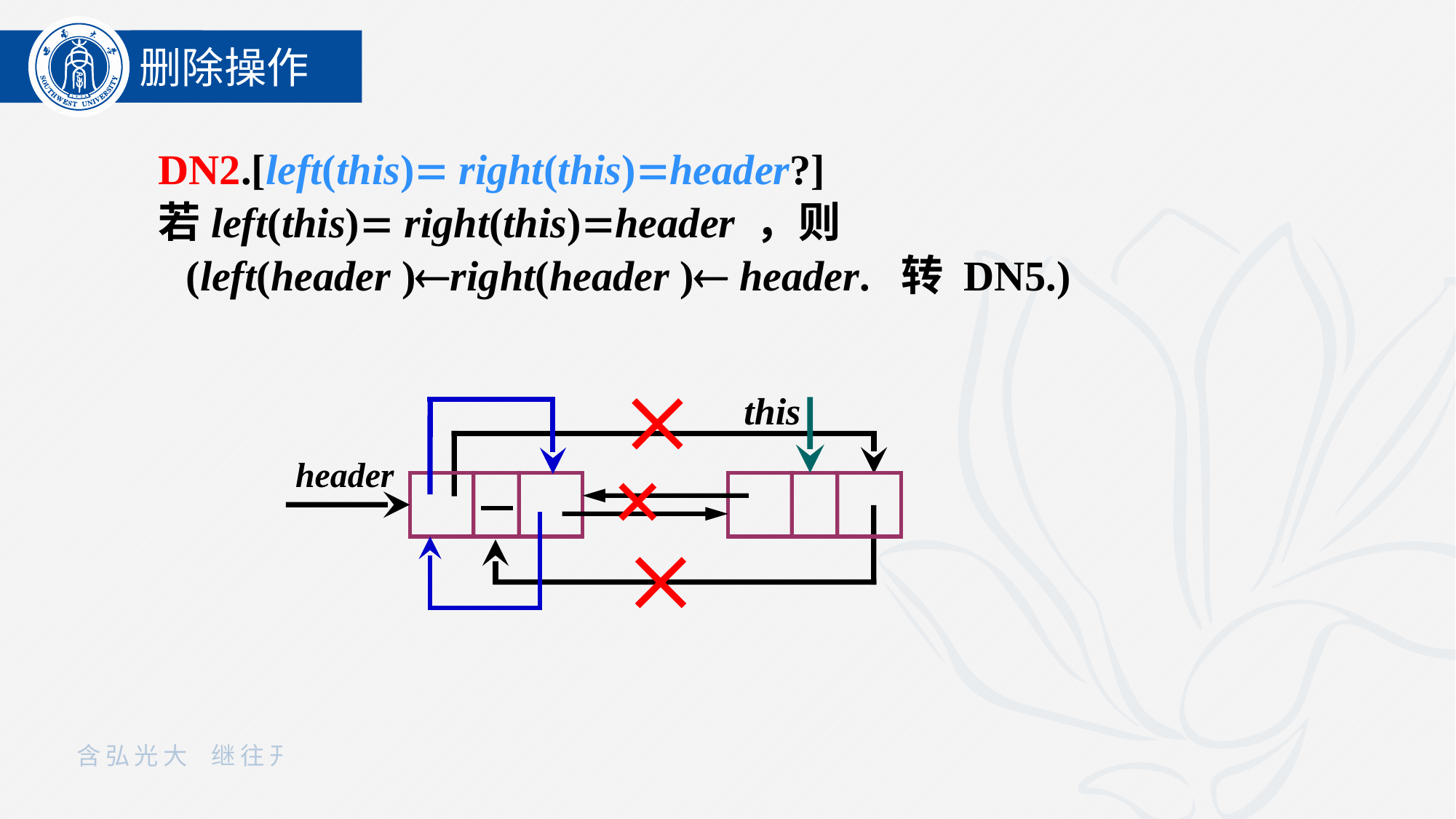

删除操作
DN2.[left(this)= right(this)=header?]
若left(this)= right(this)=header ，则(left(header )←right(header )← header.  转 DN5.)
this

×

header
×

×